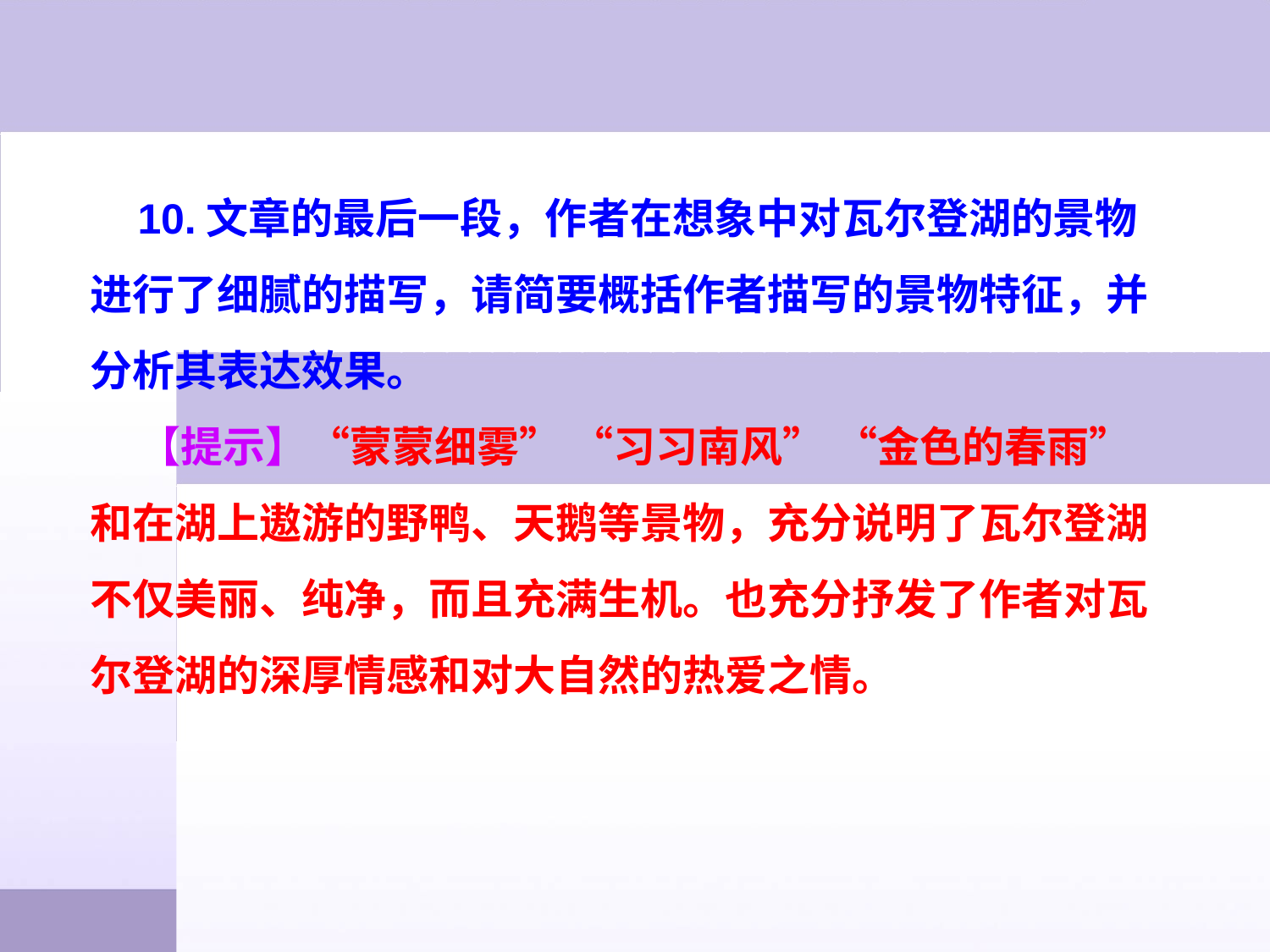

10.文章的最后一段，作者在想象中对瓦尔登湖的景物进行了细腻的描写，请简要概括作者描写的景物特征，并分析其表达效果。
    【提示】“蒙蒙细雾” “习习南风” “金色的春雨”和在湖上遨游的野鸭、天鹅等景物，充分说明了瓦尔登湖不仅美丽、纯净，而且充满生机。也充分抒发了作者对瓦尔登湖的深厚情感和对大自然的热爱之情。